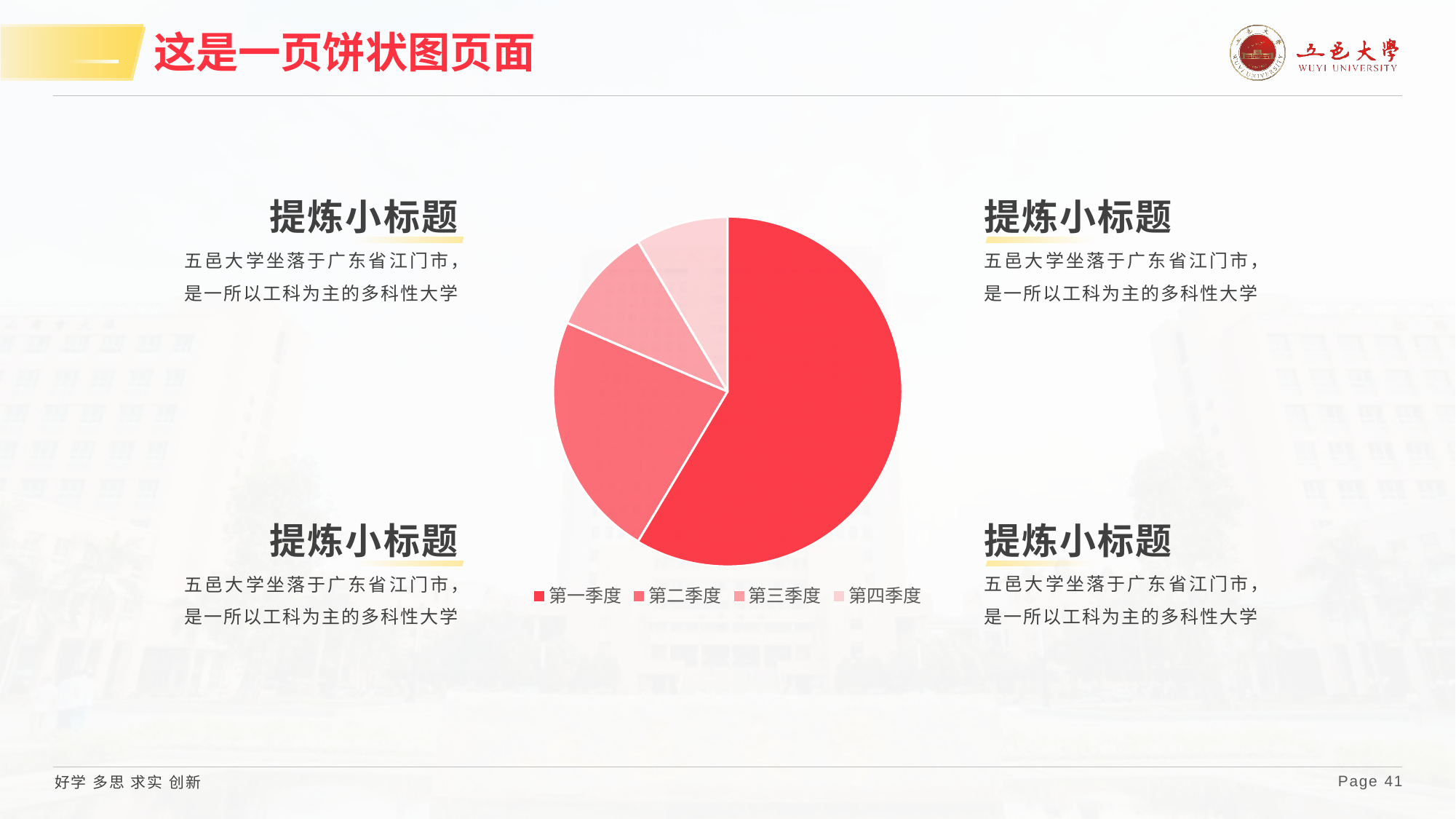

# 这是一页饼状图页面
提炼小标题
提炼小标题

### Chart

| Category | 销售额 |
|---|---|
| 第一季度 | 8.2 |
| 第二季度 | 3.2 |
| 第三季度 | 1.4 |
| 第四季度 | 1.2 |
五邑大学坐落于广东省江门市，是一所以工科为主的多科性大学
五邑大学坐落于广东省江门市，是一所以工科为主的多科性大学

提炼小标题
提炼小标题
五邑大学坐落于广东省江门市，是一所以工科为主的多科性大学
五邑大学坐落于广东省江门市，是一所以工科为主的多科性大学